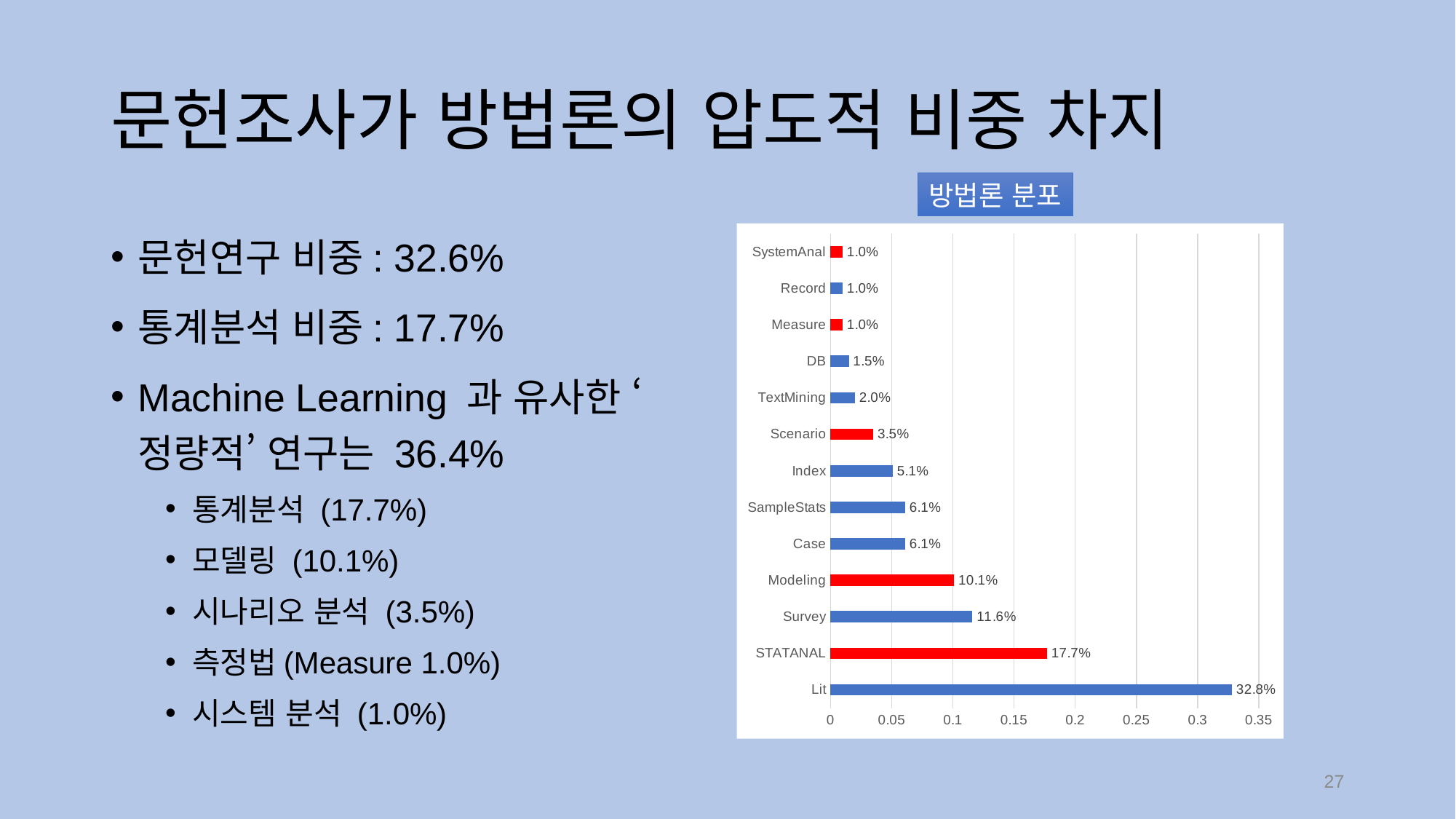

# 문헌조사가 방법론의 압도적 비중 차지
방법론 분포
문헌연구 비중: 32.6%
통계분석 비중: 17.7%
Machine Learning 과 유사한 ‘정량적’ 연구는 36.4%
통계분석 (17.7%)
모델링 (10.1%)
시나리오 분석 (3.5%)
측정법(Measure 1.0%)
시스템 분석 (1.0%)

### Chart

| Category | R.M |
|---|---|
| Lit | 0.328 |
| STATANAL | 0.177 |
| Survey | 0.116 |
| Modeling | 0.101 |
| Case | 0.061 |
| SampleStats | 0.061 |
| Index | 0.051 |
| Scenario | 0.035 |
| TextMining | 0.02 |
| DB | 0.015 |
| Measure | 0.01 |
| Record | 0.01 |
| SystemAnal | 0.01 |
27